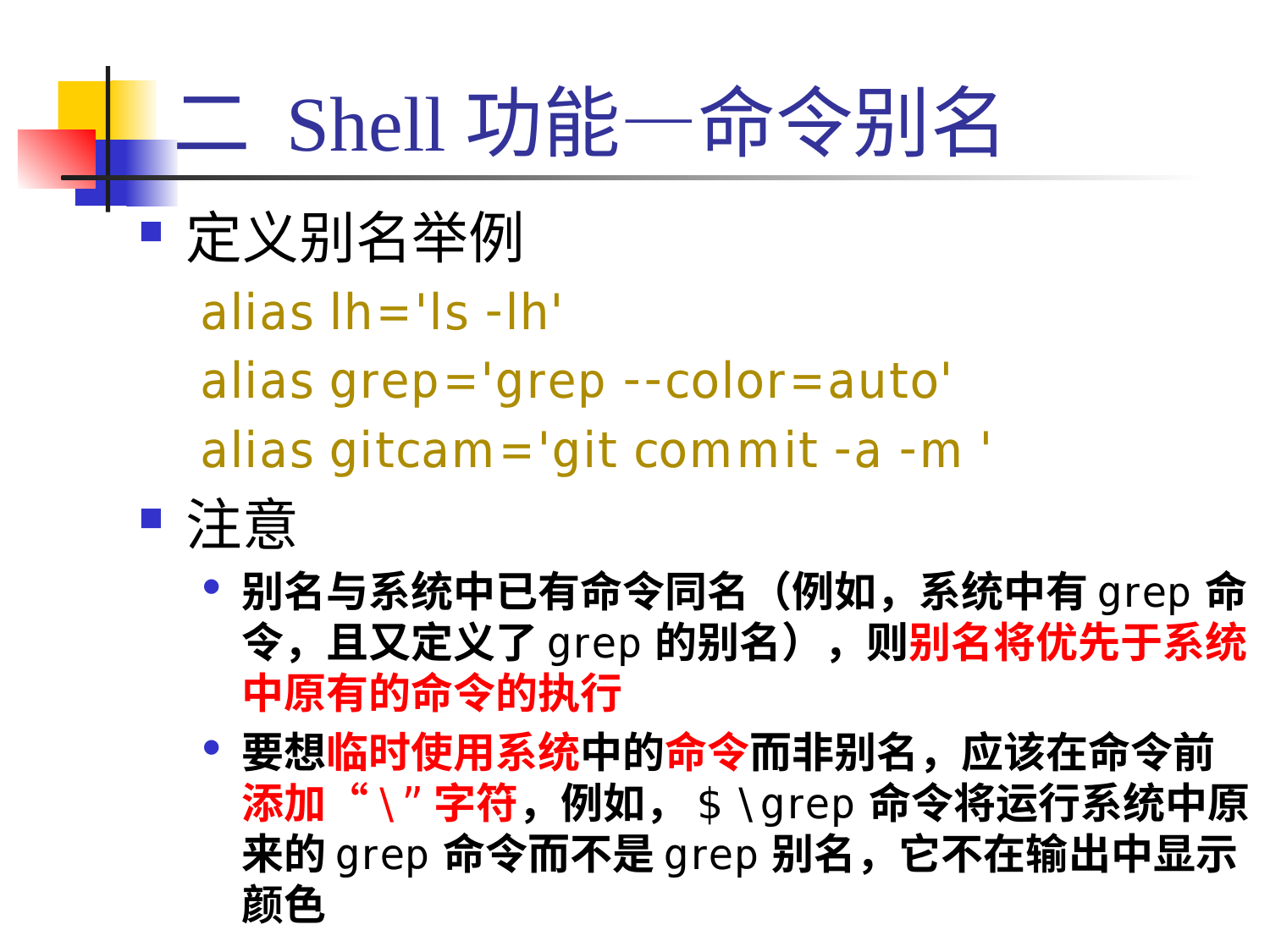

# 二 Shell功能—命令别名
定义别名举例
alias lh='ls -lh'
alias grep='grep --color=auto'
alias gitcam='git commit -a -m '
注意
别名与系统中已有命令同名（例如，系统中有grep命令，且又定义了grep的别名），则别名将优先于系统中原有的命令的执行
要想临时使用系统中的命令而非别名，应该在命令前添加“\”字符，例如，$ \grep命令将运行系统中原来的grep命令而不是grep别名，它不在输出中显示颜色